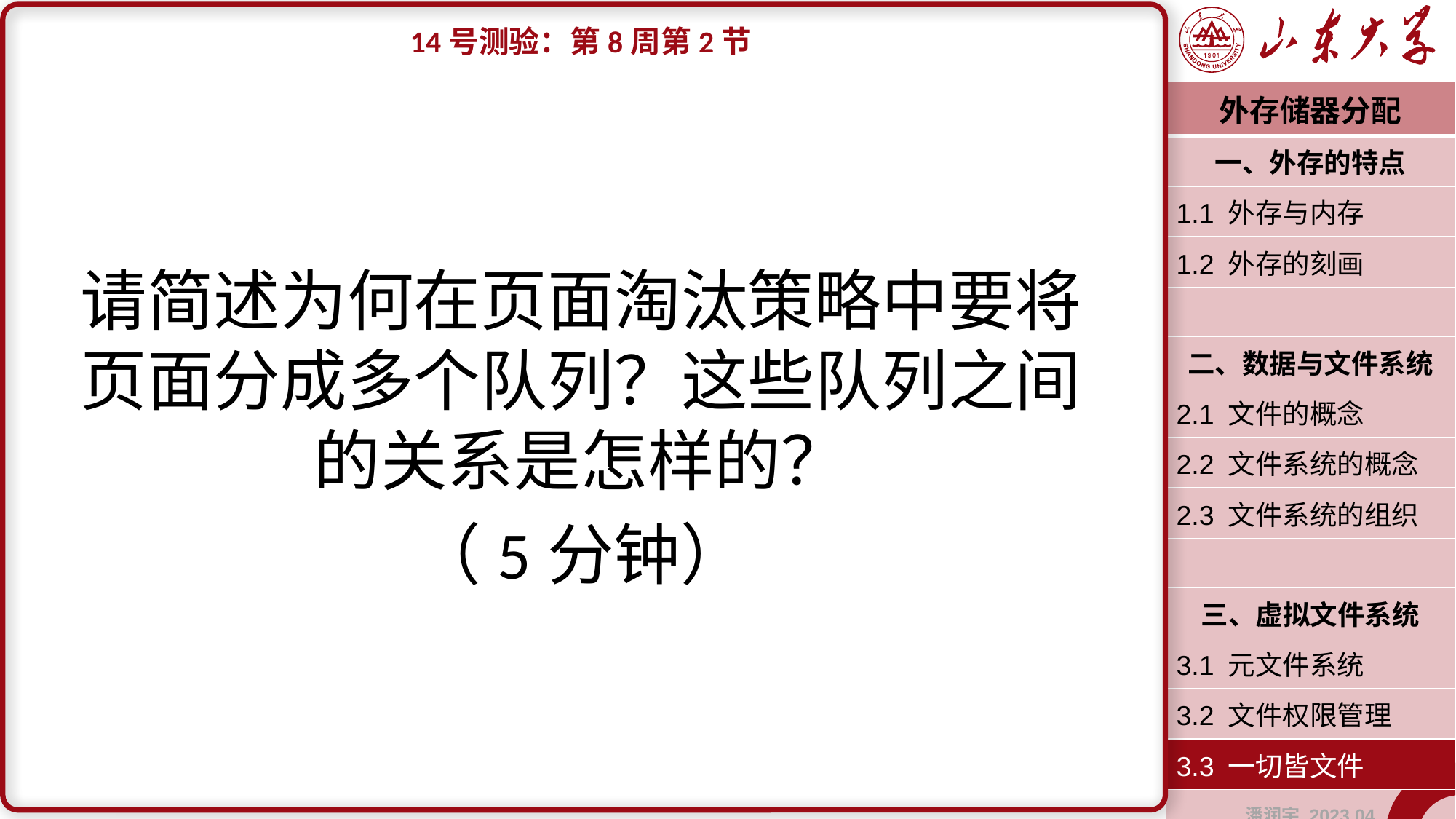

14号测验：第8周第2节

请简述为何在页面淘汰策略中要将页面分成多个队列？这些队列之间的关系是怎样的？
（5分钟）
| 外存储器分配 |
| --- |
| 一、外存的特点 |
| 1.1 外存与内存 |
| 1.2 外存的刻画 |
|  |
| 二、数据与文件系统 |
| 2.1 文件的概念 |
| 2.2 文件系统的概念 |
| 2.3 文件系统的组织 |
|  |
| 三、虚拟文件系统 |
| 3.1 元文件系统 |
| 3.2 文件权限管理 |
| 3.3 一切皆文件 |
| 潘润宇 2023.04 |